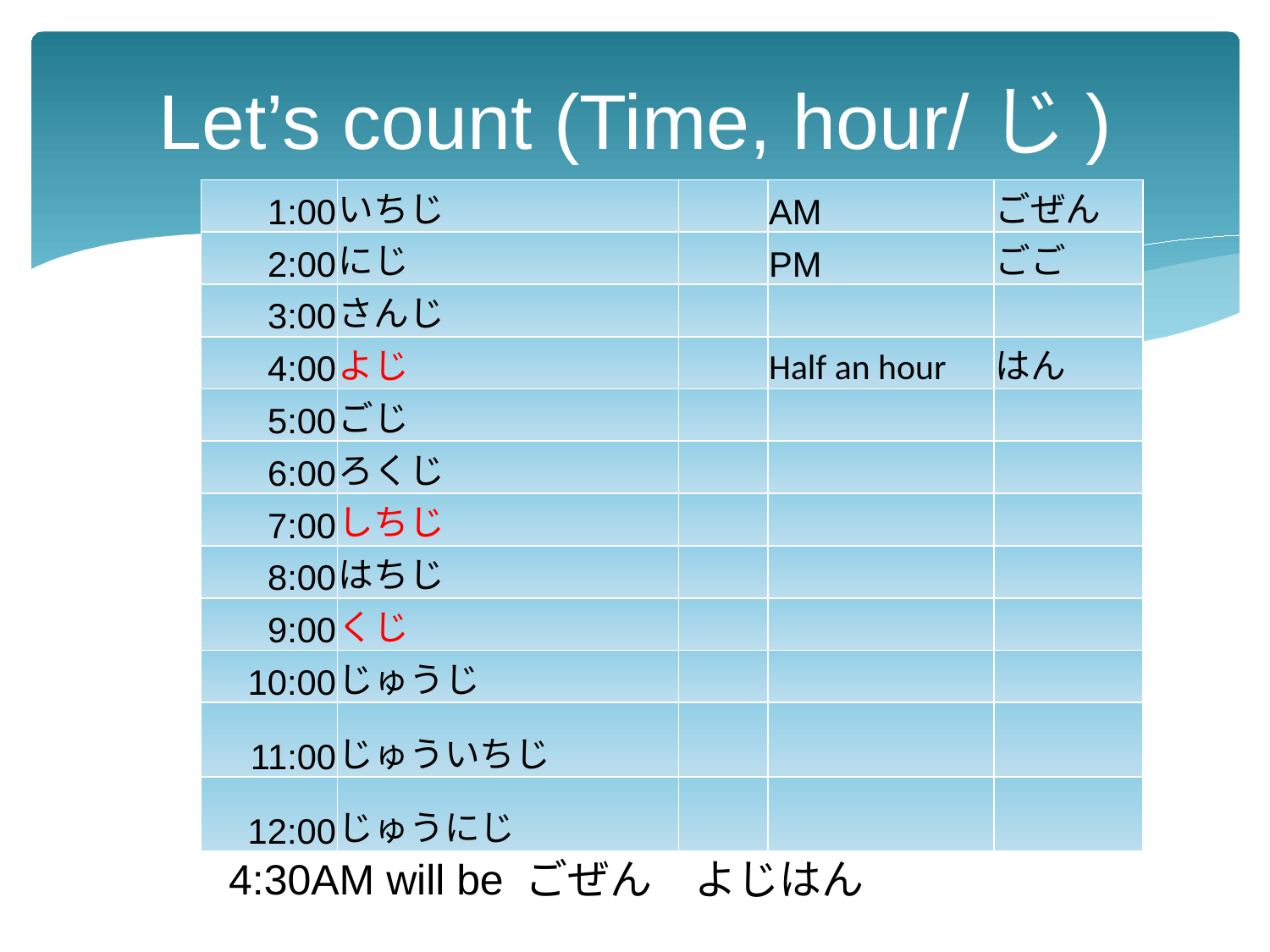

# Let’s count (Time, hour/じ)
| 1:00 | いちじ |  | AM | ごぜん |
| --- | --- | --- | --- | --- |
| 2:00 | にじ |  | PM | ごご |
| 3:00 | さんじ |  |  |  |
| 4:00 | よじ |  | Half an hour | はん |
| 5:00 | ごじ |  |  |  |
| 6:00 | ろくじ |  |  |  |
| 7:00 | しちじ |  |  |  |
| 8:00 | はちじ |  |  |  |
| 9:00 | くじ |  |  |  |
| 10:00 | じゅうじ |  |  |  |
| 11:00 | じゅういちじ |  |  |  |
| 12:00 | じゅうにじ |  |  |  |
4:30AM will be ごぜん　よじはん